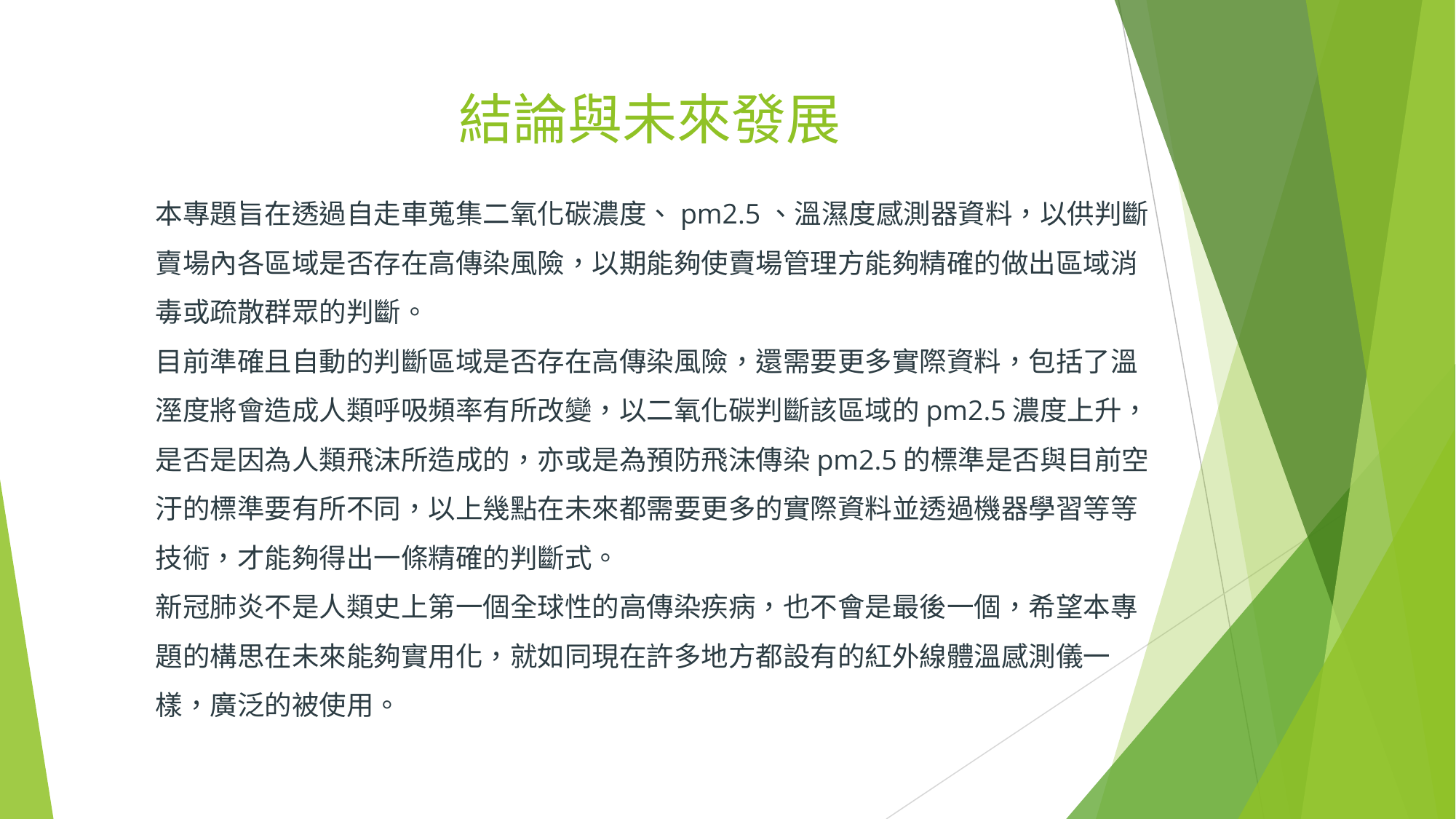

# 結論與未來發展
本專題旨在透過自走車蒐集二氧化碳濃度、pm2.5、溫濕度感測器資料，以供判斷賣場內各區域是否存在高傳染風險，以期能夠使賣場管理方能夠精確的做出區域消毒或疏散群眾的判斷。
目前準確且自動的判斷區域是否存在高傳染風險，還需要更多實際資料，包括了溫溼度將會造成人類呼吸頻率有所改變，以二氧化碳判斷該區域的pm2.5濃度上升，是否是因為人類飛沫所造成的，亦或是為預防飛沫傳染pm2.5的標準是否與目前空汙的標準要有所不同，以上幾點在未來都需要更多的實際資料並透過機器學習等等技術，才能夠得出一條精確的判斷式。
新冠肺炎不是人類史上第一個全球性的高傳染疾病，也不會是最後一個，希望本專題的構思在未來能夠實用化，就如同現在許多地方都設有的紅外線體溫感測儀一樣，廣泛的被使用。